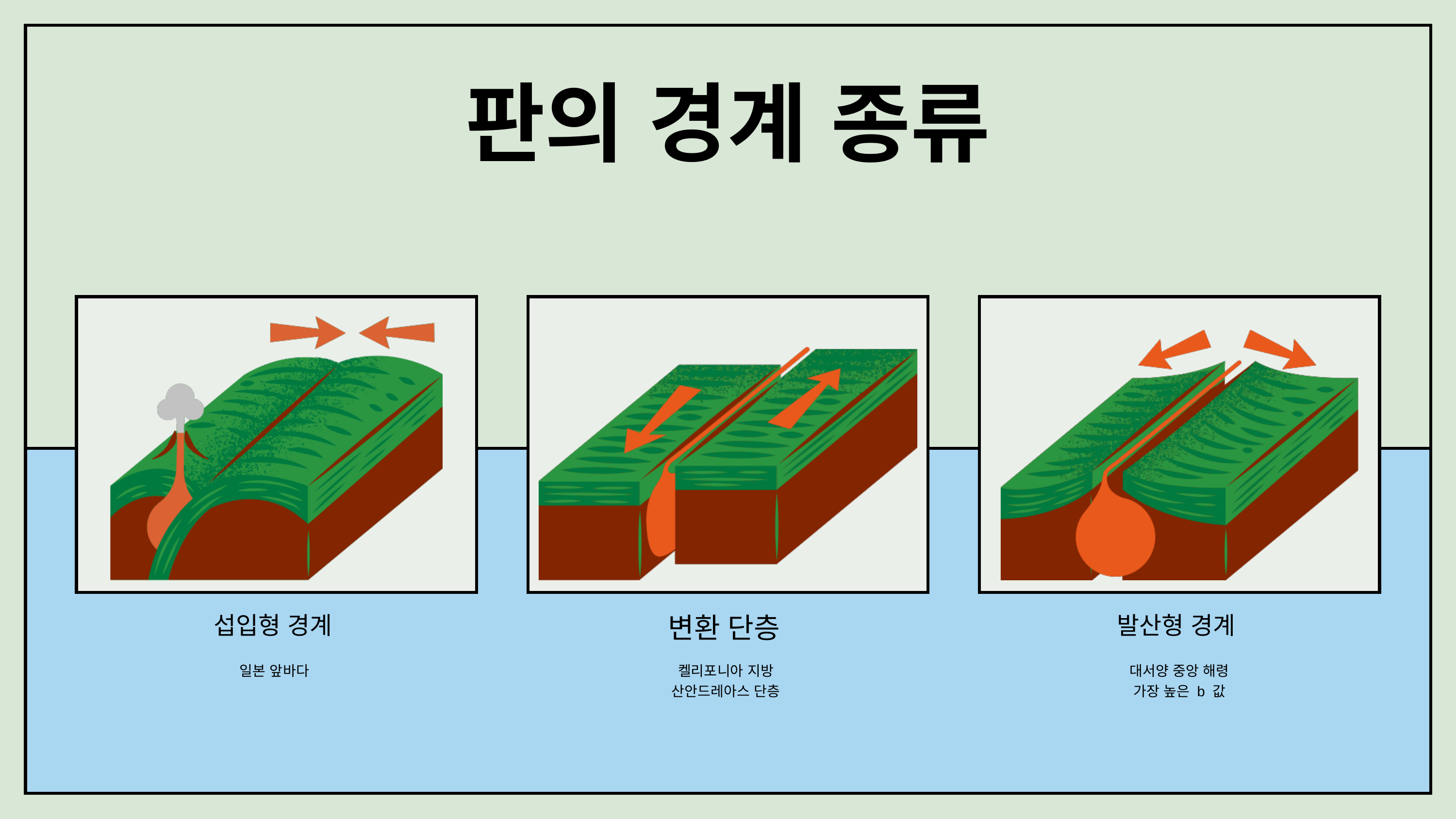

판의 경계 종류

섭입형 경계
변환 단층
발산형 경계
일본 앞바다
켈리포니아 지방
산안드레아스 단층
대서양 중앙 해령
가장 높은 b 값